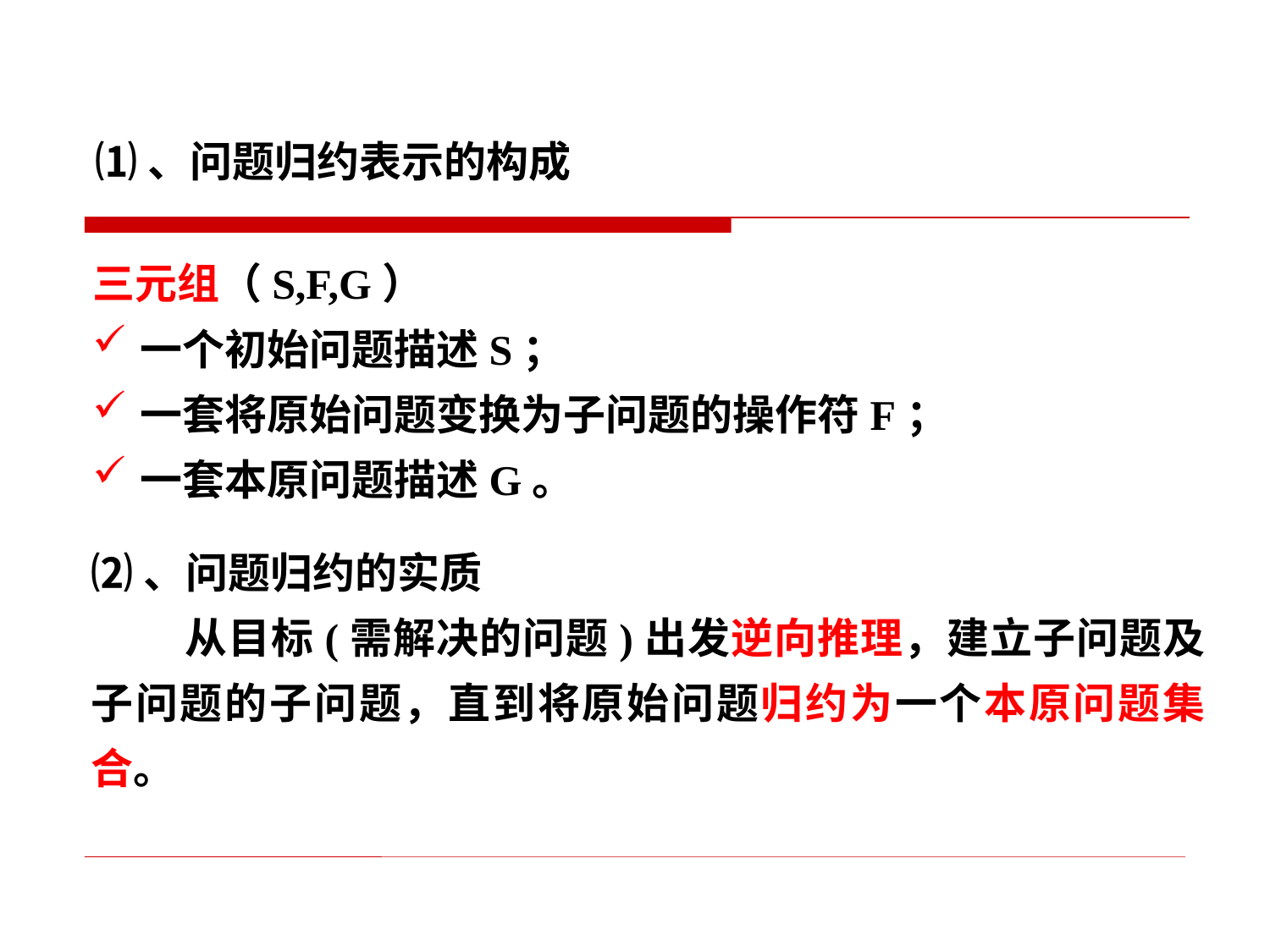

⑴、问题归约表示的构成
三元组（S,F,G）
一个初始问题描述S；
一套将原始问题变换为子问题的操作符F；
一套本原问题描述G。
⑵、问题归约的实质
        从目标(需解决的问题)出发逆向推理，建立子问题及子问题的子问题，直到将原始问题归约为一个本原问题集合。